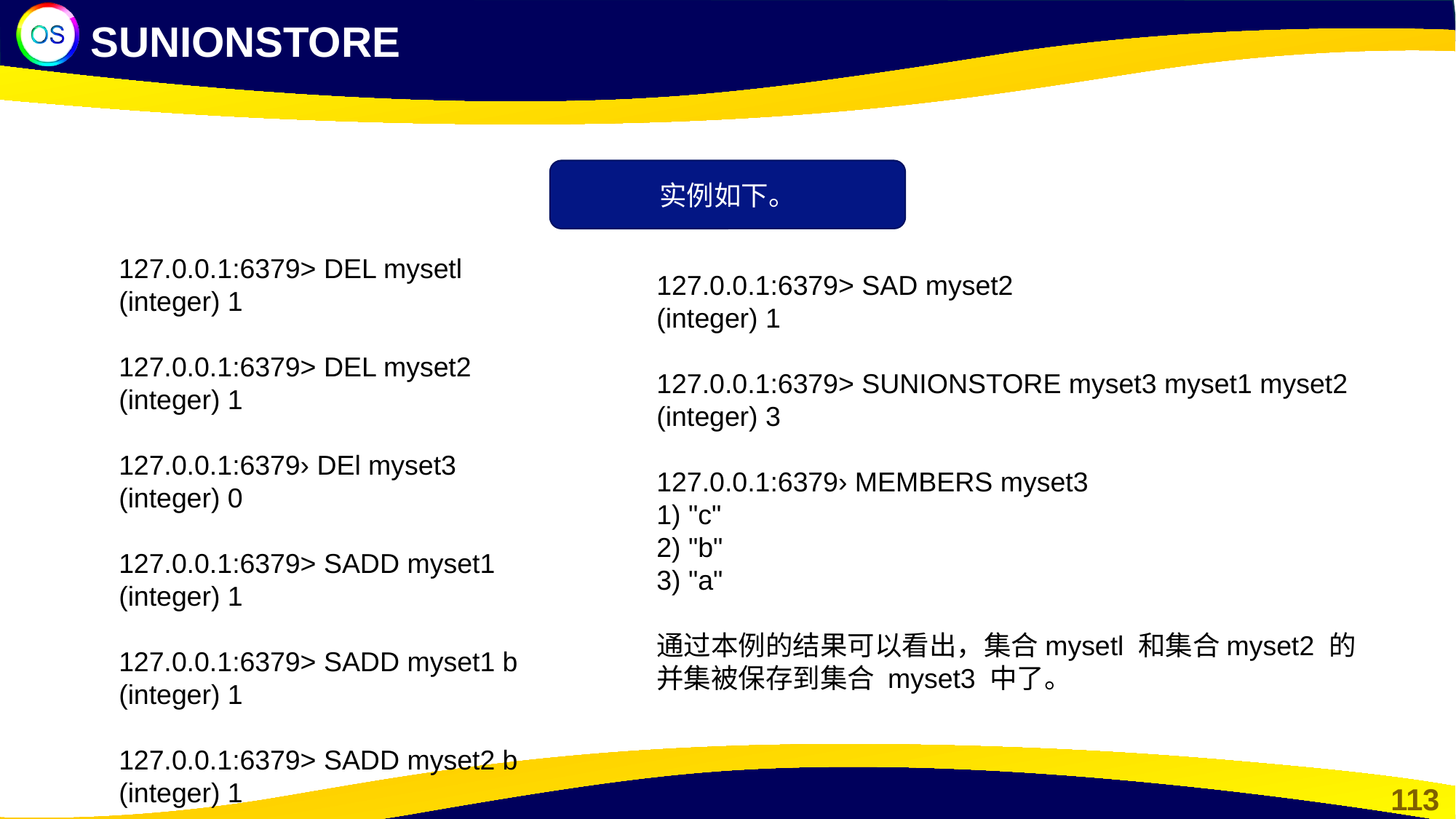

SUNIONSTORE
实例如下。
127.0.0.1:6379> DEL mysetl
(integer) 1

127.0.0.1:6379> DEL myset2
(integer) 1

127.0.0.1:6379› DEl myset3
(integer) 0

127.0.0.1:6379> SADD myset1
(integer) 1

127.0.0.1:6379> SADD myset1 b
(integer) 1

127.0.0.1:6379> SADD myset2 b
(integer) 1
127.0.0.1:6379> SAD myset2
(integer) 1

127.0.0.1:6379> SUNIONSTORE myset3 myset1 myset2
(integer) 3

127.0.0.1:6379› MEMBERS myset3
1) "c"
2) "b"
3) "a"

通过本例的结果可以看出，集合mysetl 和集合myset2 的并集被保存到集合 myset3 中了。